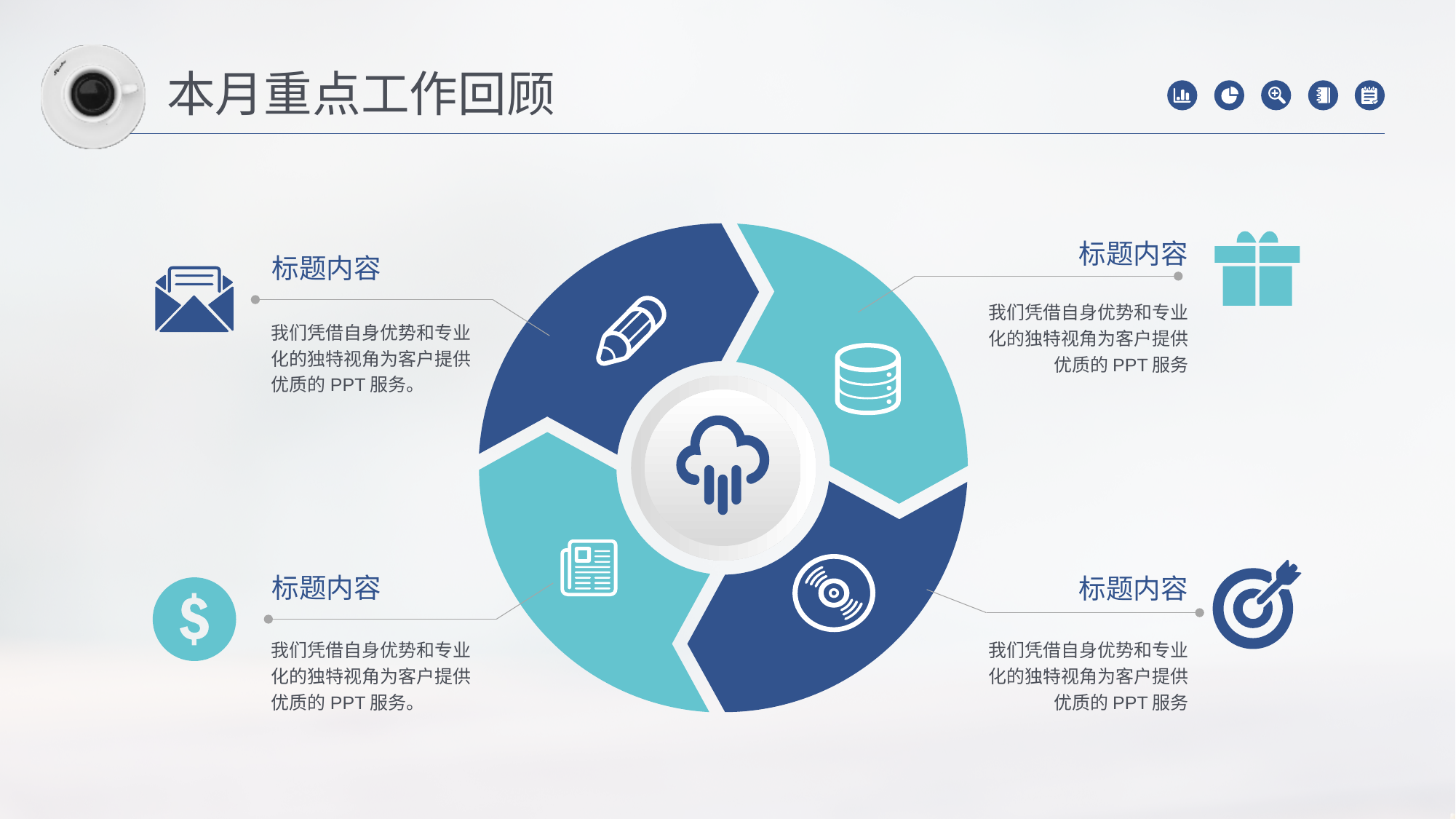

本月重点工作回顾

标题内容

标题内容

我们凭借自身优势和专业化的独特视角为客户提供优质的PPT服务

我们凭借自身优势和专业化的独特视角为客户提供优质的PPT服务。

标题内容
标题内容

我们凭借自身优势和专业化的独特视角为客户提供优质的PPT服务。
我们凭借自身优势和专业化的独特视角为客户提供优质的PPT服务